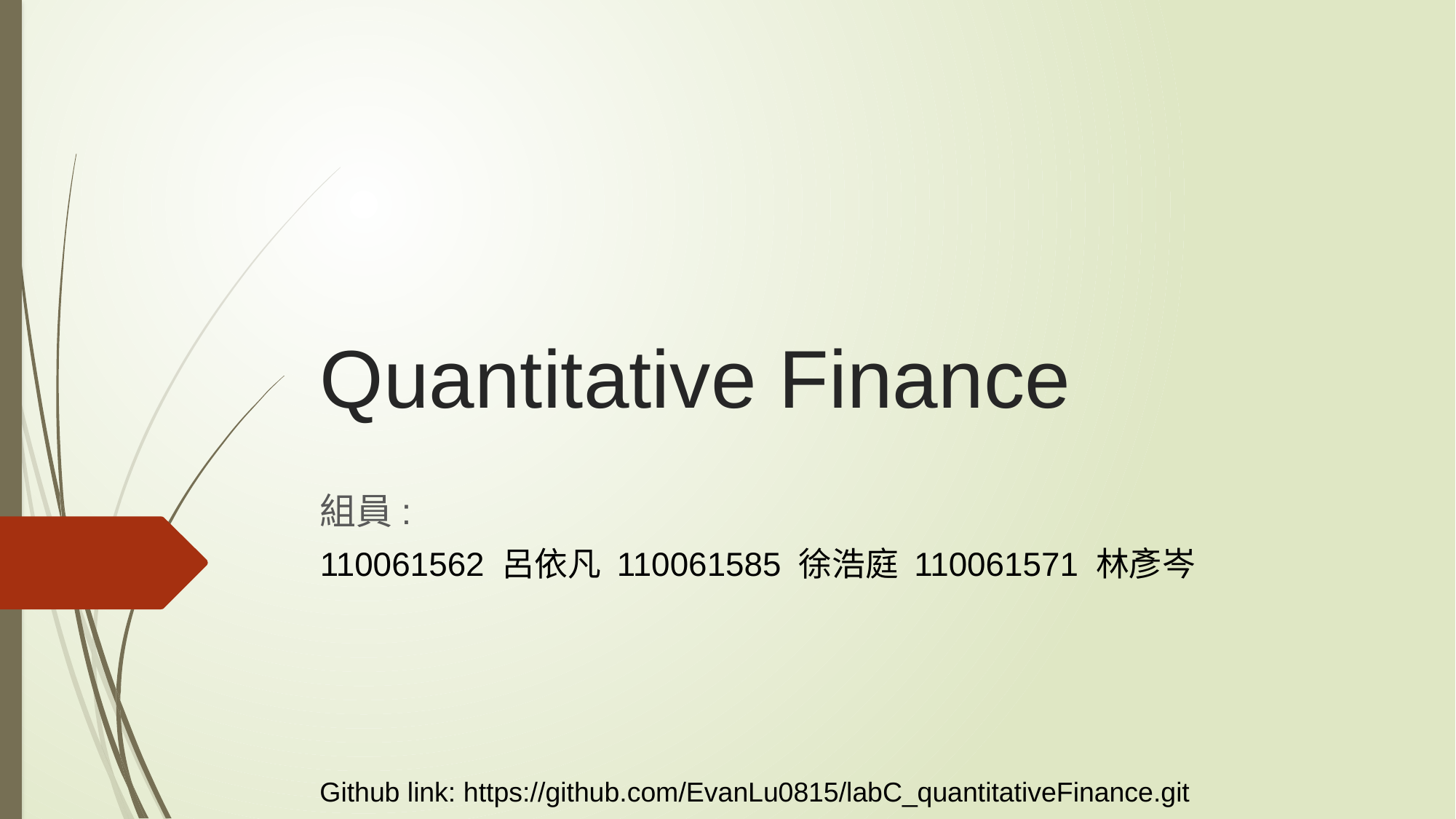

# Quantitative Finance
組員:
110061562 呂依凡 110061585 徐浩庭 110061571 林彥岑

Github link: https://github.com/EvanLu0815/labC_quantitativeFinance.git